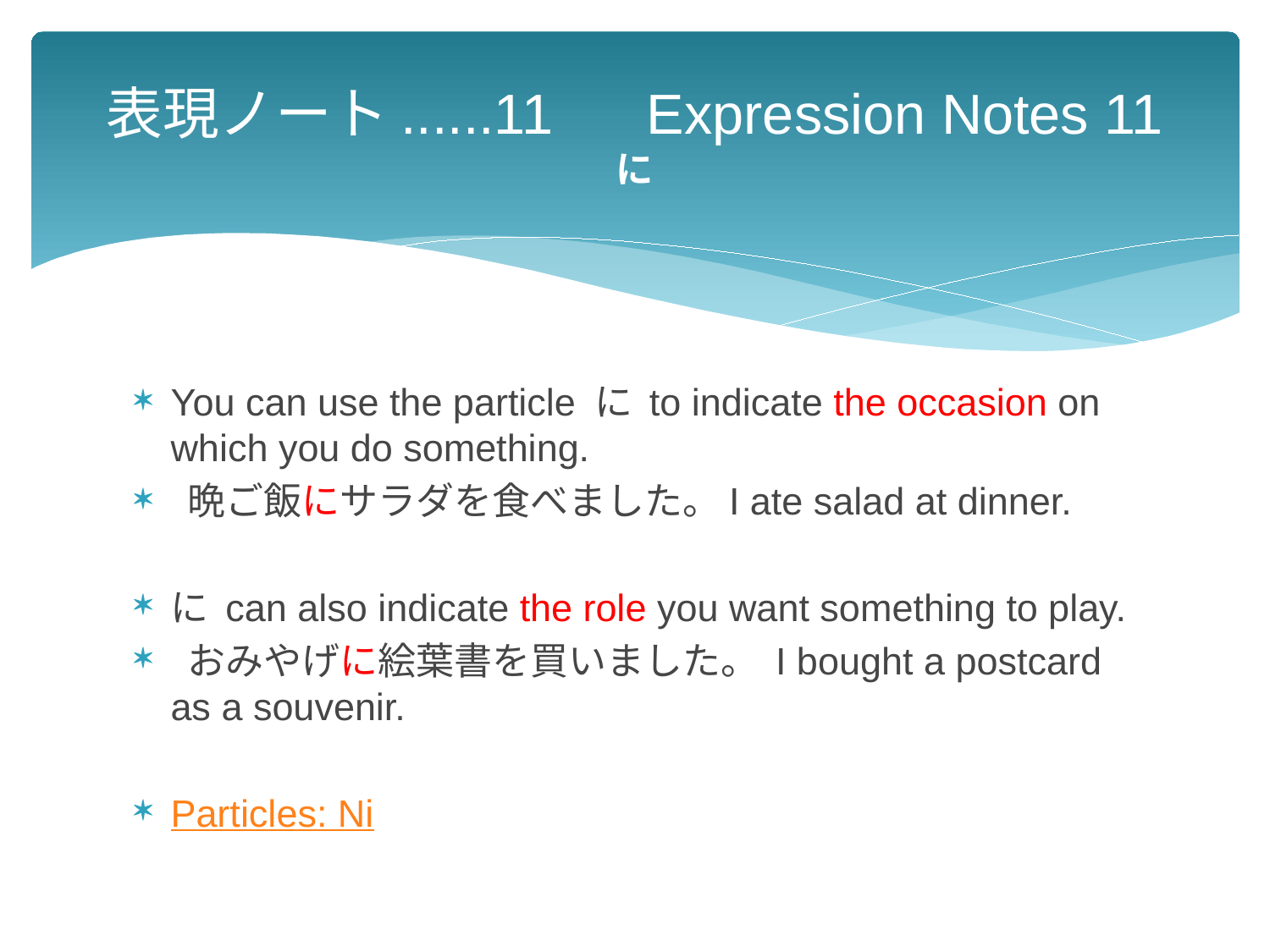

# 表現ノート......11　 Expression Notes 11 に
You can use the particle に to indicate the occasion on which you do something.
 晩ご飯にサラダを食べました。I ate salad at dinner.

に can also indicate the role you want something to play.
 おみやげに絵葉書を買いました。 I bought a postcard as a souvenir.

Particles: Ni